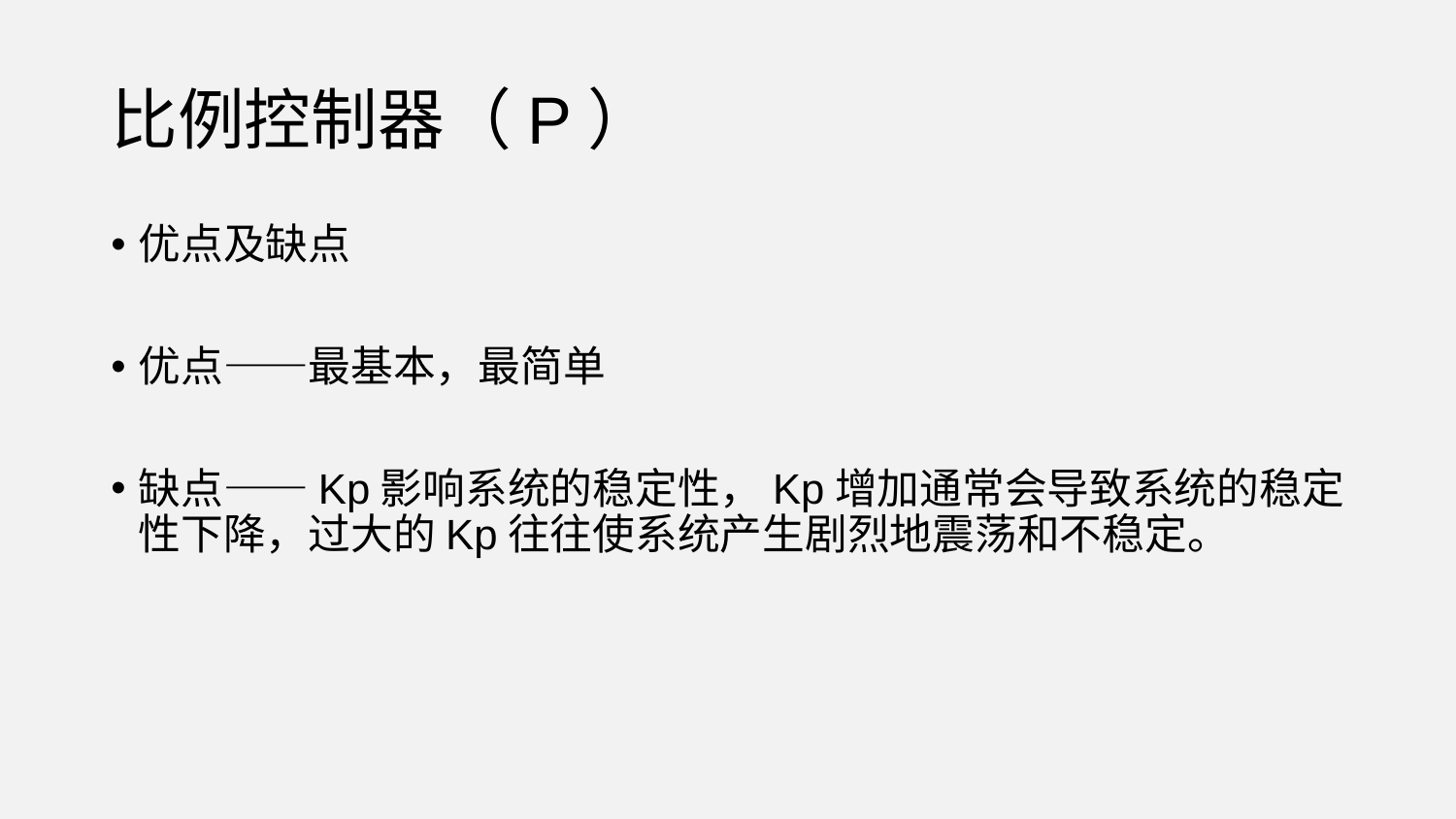

# 比例控制器（P）
优点及缺点

优点——最基本，最简单

缺点——Kp影响系统的稳定性，Kp增加通常会导致系统的稳定性下降，过大的Kp往往使系统产生剧烈地震荡和不稳定。